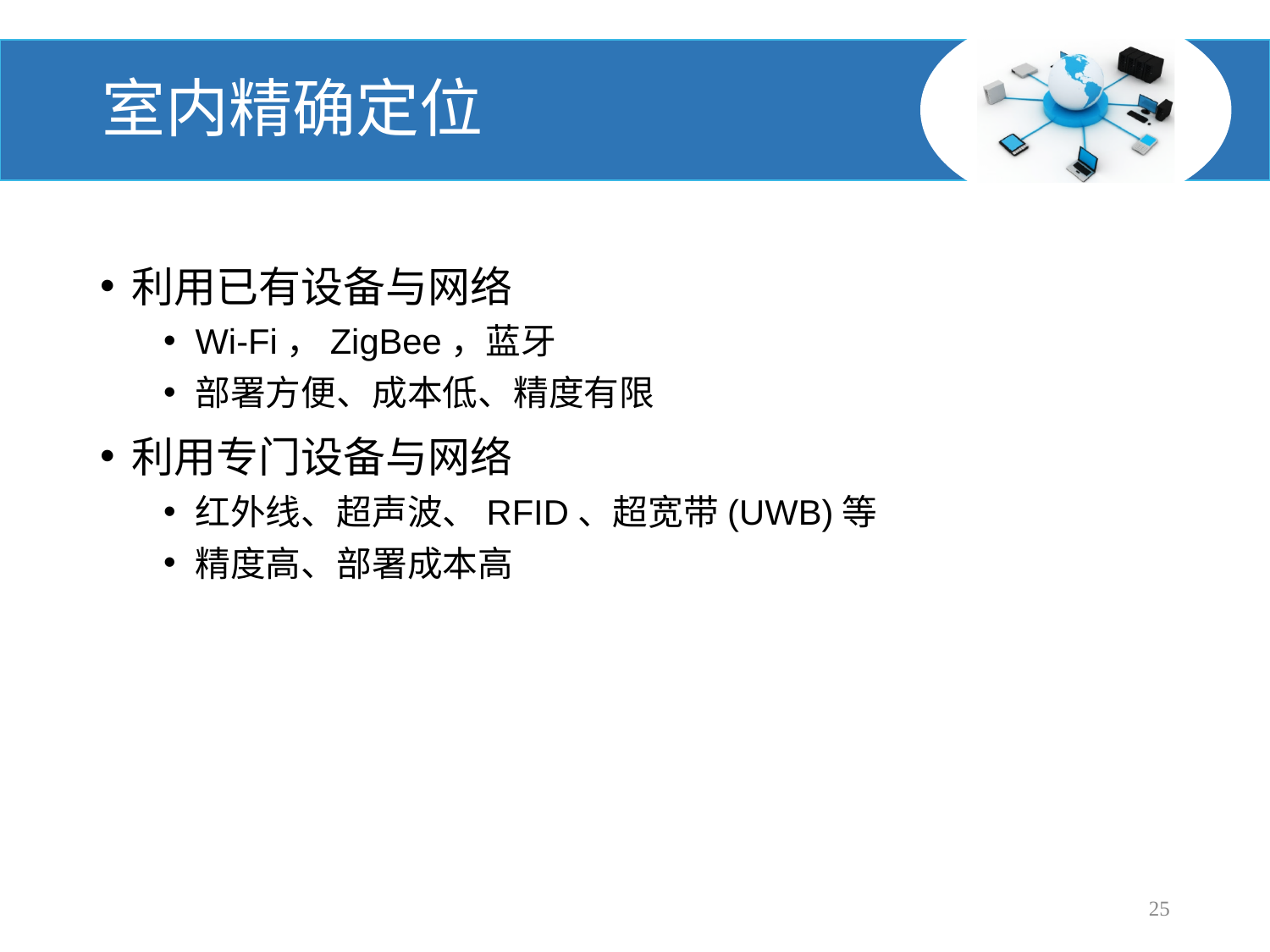

# 室内精确定位
利用已有设备与网络
Wi-Fi，ZigBee，蓝牙
部署方便、成本低、精度有限
利用专门设备与网络
红外线、超声波、RFID、超宽带(UWB)等
精度高、部署成本高

25